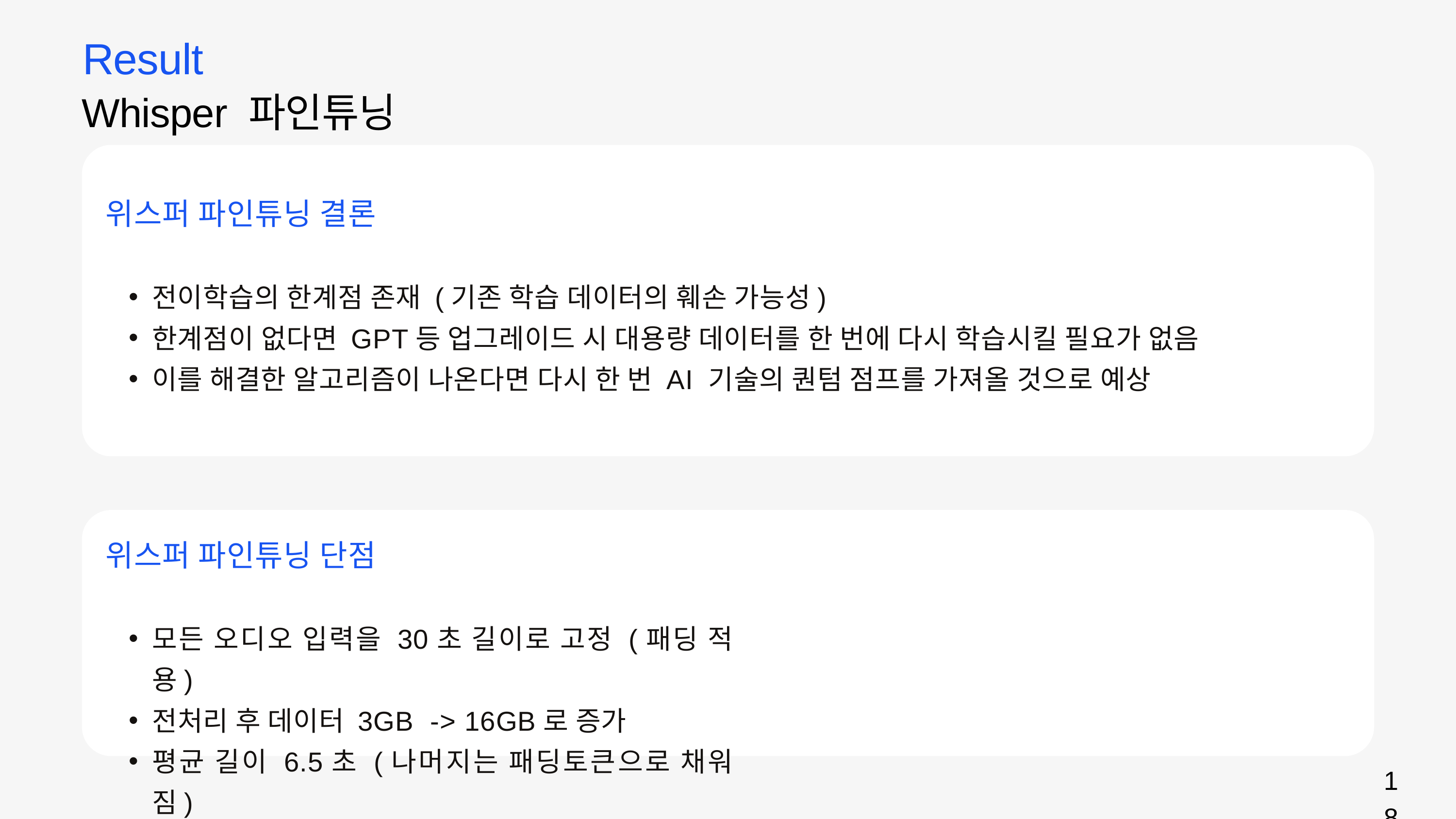

Result
Whisper 파인튜닝

위스퍼 파인튜닝 결론

전이학습의 한계점 존재 (기존 학습 데이터의 훼손 가능성)
한계점이 없다면 GPT등 업그레이드 시 대용량 데이터를 한 번에 다시 학습시킬 필요가 없음
이를 해결한 알고리즘이 나온다면 다시 한 번 AI 기술의 퀀텀 점프를 가져올 것으로 예상

위스퍼 파인튜닝 단점

모든 오디오 입력을 30초 길이로 고정 (패딩 적용)
전처리 후 데이터 3GB  -> 16GB로 증가
평균 길이 6.5초 (나머지는 패딩토큰으로 채워짐)
18